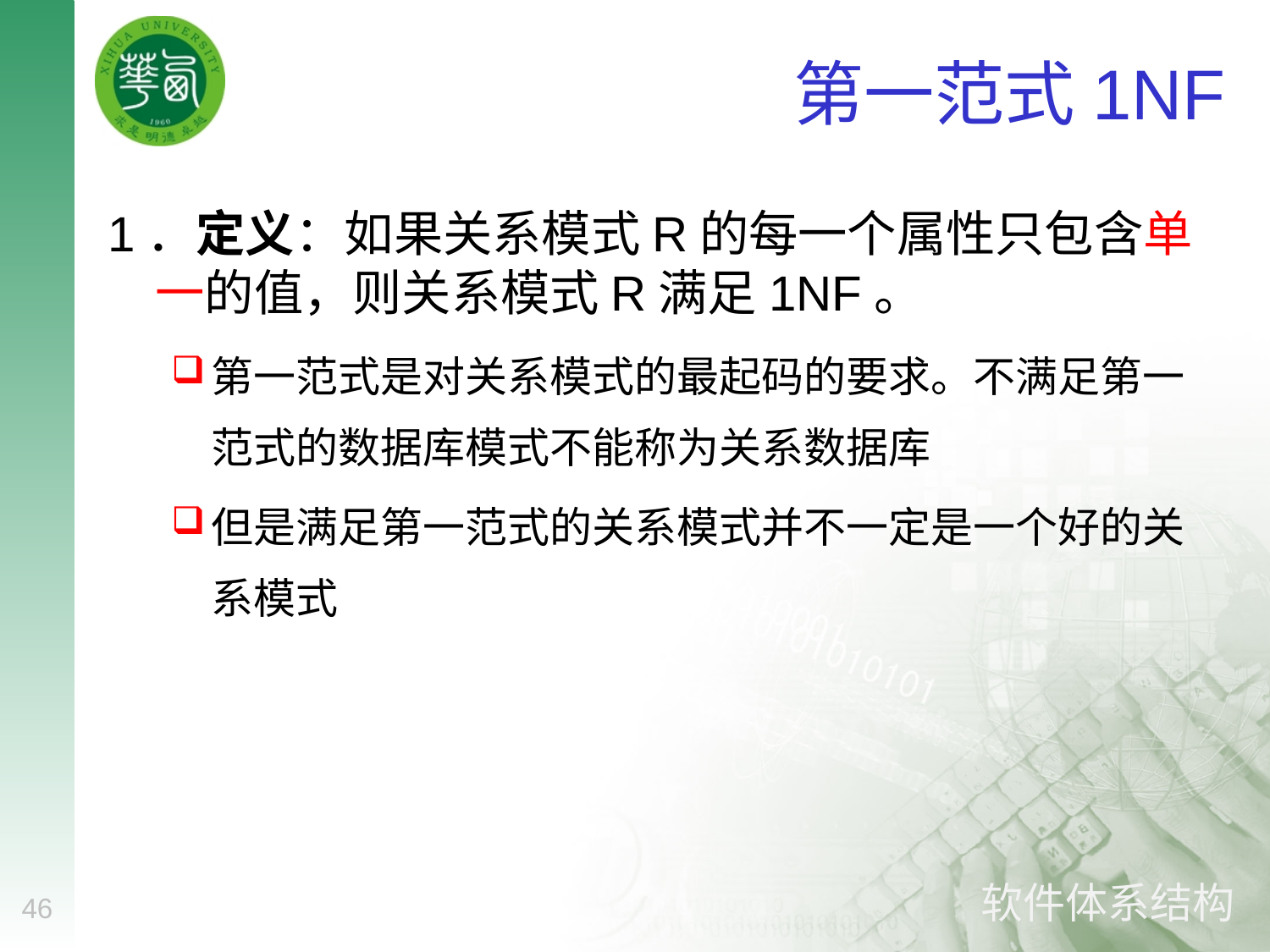

# 第一范式1NF
1．定义：如果关系模式R的每一个属性只包含单一的值，则关系模式R满足1NF。
第一范式是对关系模式的最起码的要求。不满足第一范式的数据库模式不能称为关系数据库
但是满足第一范式的关系模式并不一定是一个好的关系模式

46